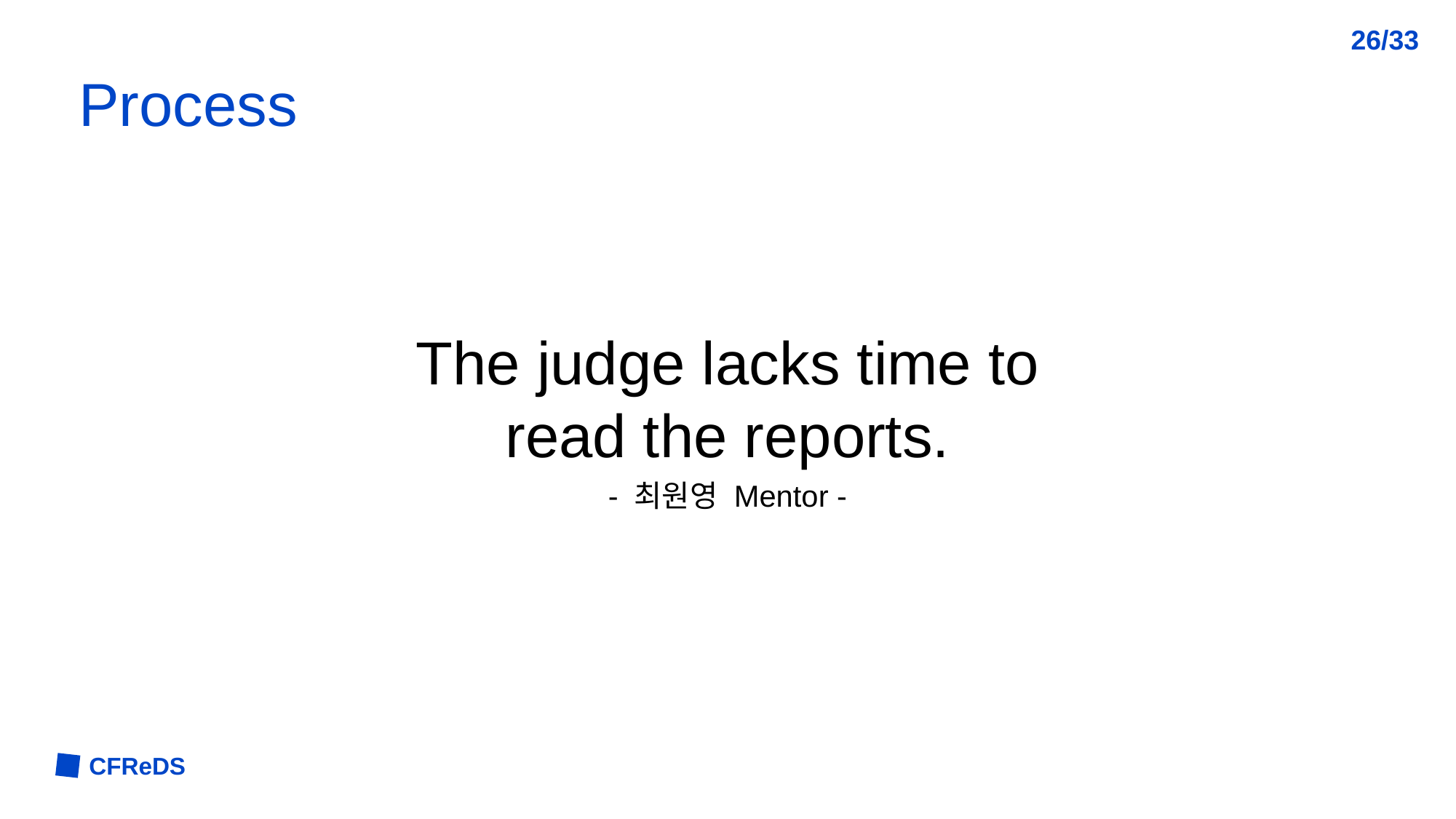

26/33
Process
The judge lacks time to read the reports.
- 최원영 Mentor -
CFReDS